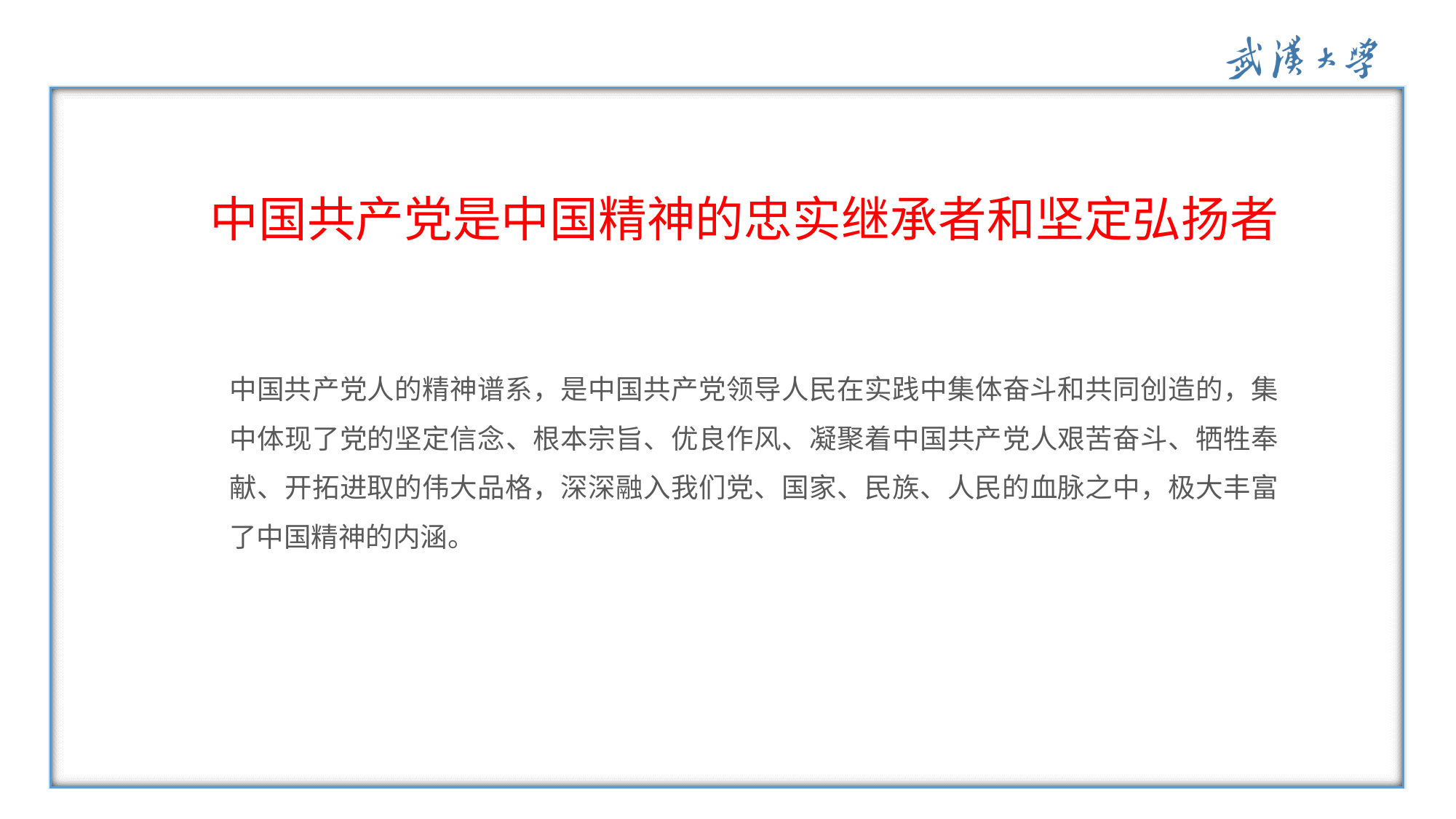

中国共产党是中国精神的忠实继承者和坚定弘扬者

中国共产党人的精神谱系，是中国共产党领导人民在实践中集体奋斗和共同创造的，集中体现了党的坚定信念、根本宗旨、优良作风、凝聚着中国共产党人艰苦奋斗、牺牲奉献、开拓进取的伟大品格，深深融入我们党、国家、民族、人民的血脉之中，极大丰富了中国精神的内涵。